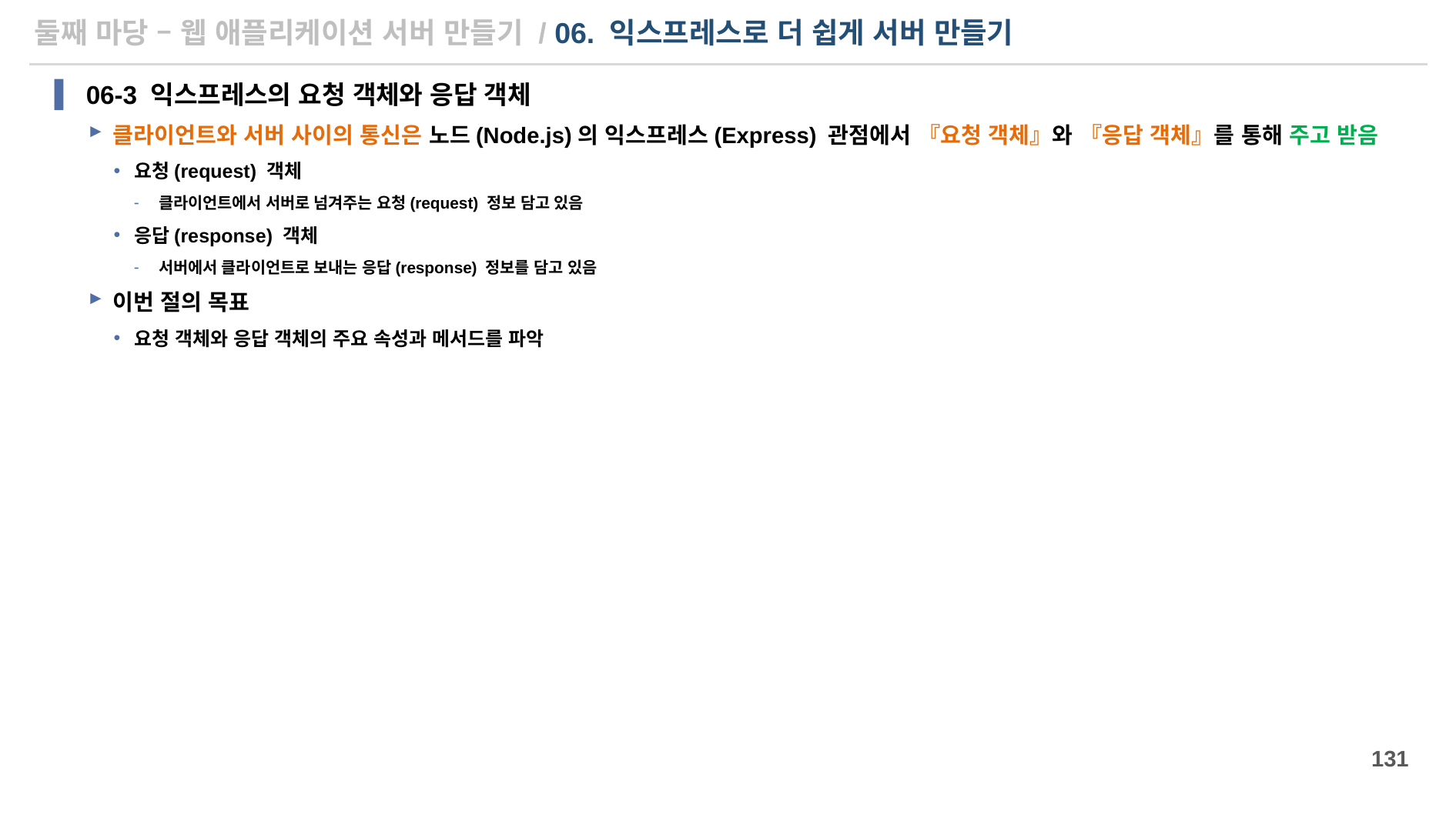

# 둘째 마당 – 웹 애플리케이션 서버 만들기 / 06. 익스프레스로 더 쉽게 서버 만들기
06-3 익스프레스의 요청 객체와 응답 객체
클라이언트와 서버 사이의 통신은 노드(Node.js)의 익스프레스(Express) 관점에서 『요청 객체』와 『응답 객체』를 통해 주고 받음
요청(request) 객체
클라이언트에서 서버로 넘겨주는 요청(request) 정보 담고 있음
응답(response) 객체
서버에서 클라이언트로 보내는 응답(response) 정보를 담고 있음
이번 절의 목표
요청 객체와 응답 객체의 주요 속성과 메서드를 파악
131